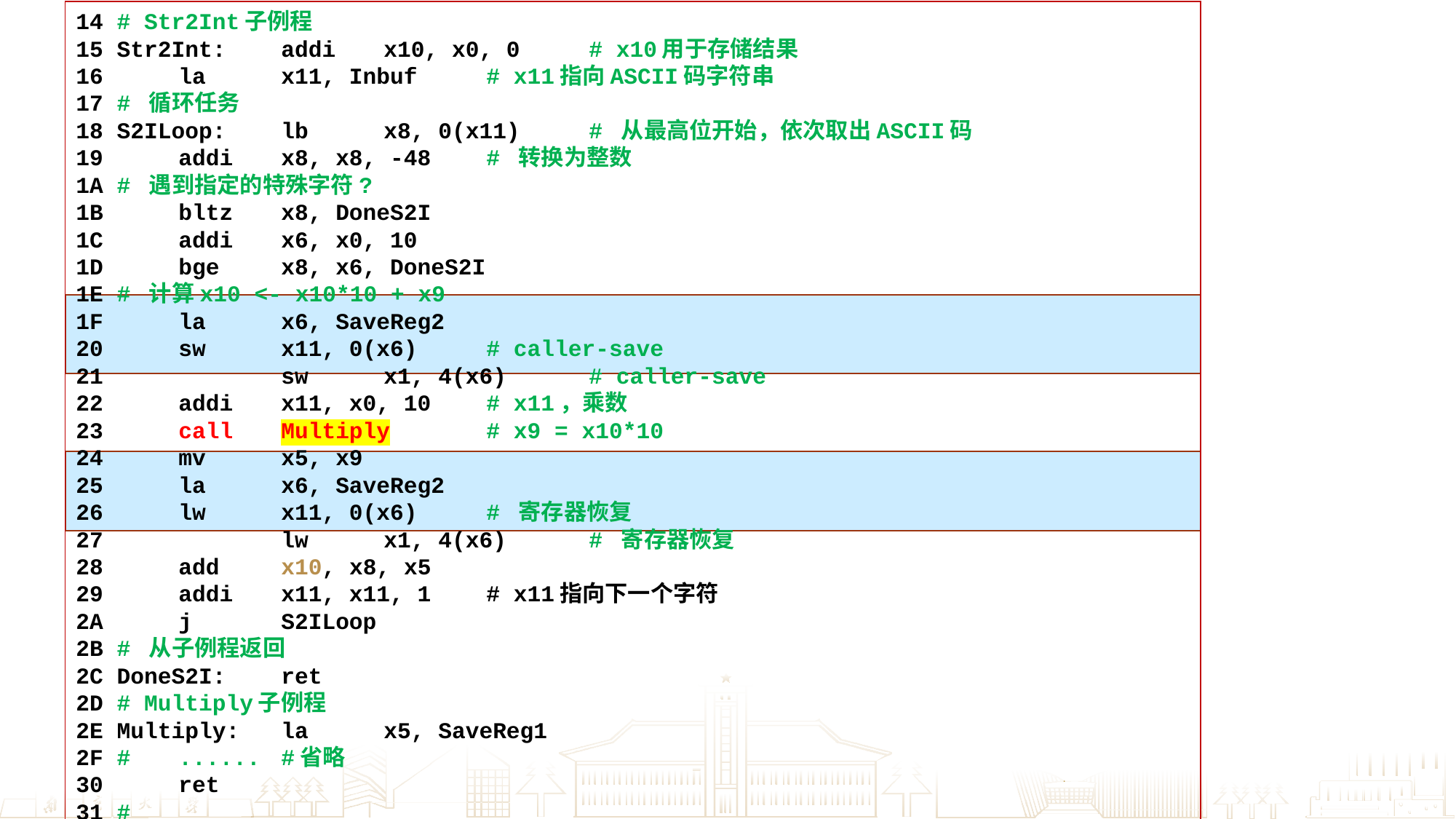

14 # Str2Int子例程
15 Str2Int:	addi	x10, x0, 0	# x10用于存储结果
16 		la	x11, Inbuf	# x11指向ASCII码字符串
17 # 循环任务
18 S2ILoop:	lb	x8, 0(x11)	# 从最高位开始，依次取出ASCII码
19 		addi	x8, x8, -48	# 转换为整数
1A # 遇到指定的特殊字符?
1B 		bltz	x8, DoneS2I
1C		addi	x6, x0, 10
1D		bge	x8, x6, DoneS2I
1E # 计算x10 <- x10*10 + x9
1F		la	x6, SaveReg2
20		sw	x11, 0(x6)	# caller-save
21        	sw	x1, 4(x6)	# caller-save
22		addi	x11, x0, 10	# x11，乘数
23		call	Multiply	# x9 = x10*10
24		mv	x5, x9
25		la	x6, SaveReg2
26		lw	x11, 0(x6)	# 寄存器恢复
27        	lw	x1, 4(x6)	# 寄存器恢复
28		add	x10, x8, x5
29		addi	x11, x11, 1	# x11指向下一个字符
2A		j	S2ILoop
2B # 从子例程返回
2C DoneS2I:	ret
2D # Multiply子例程
2E Multiply:	la	x5, SaveReg1
2F #	......				#省略
30		ret
31 #
32 end: 	......			# 下一个任务